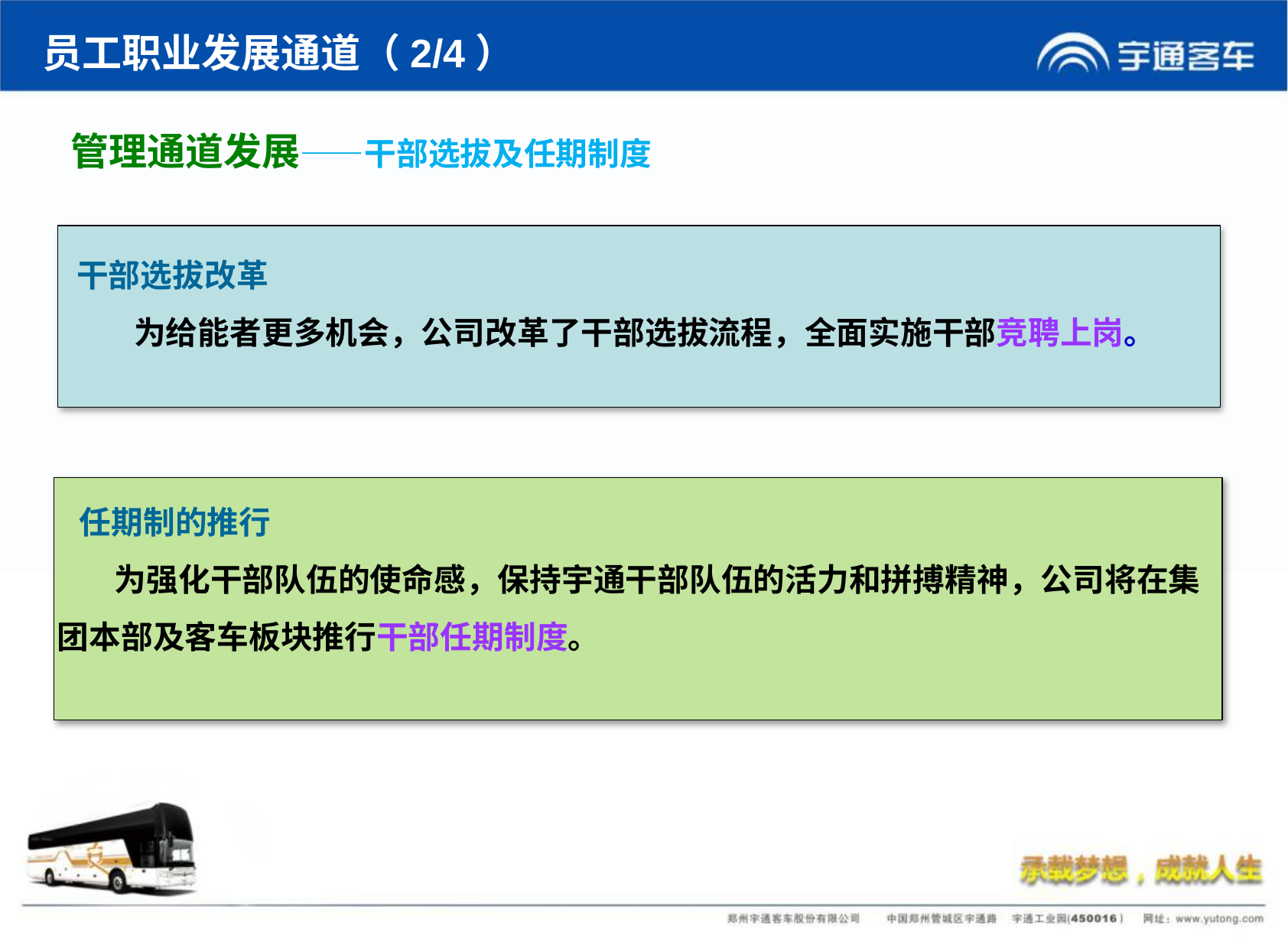

员工职业发展通道（2/4）
 管理通道发展——干部选拔及任期制度

干部选拔改革
为给能者更多机会，公司改革了干部选拔流程，全面实施干部竞聘上岗。

  任期制的推行
为强化干部队伍的使命感，保持宇通干部队伍的活力和拼搏精神，公司将在集团本部及客车板块推行干部任期制度。